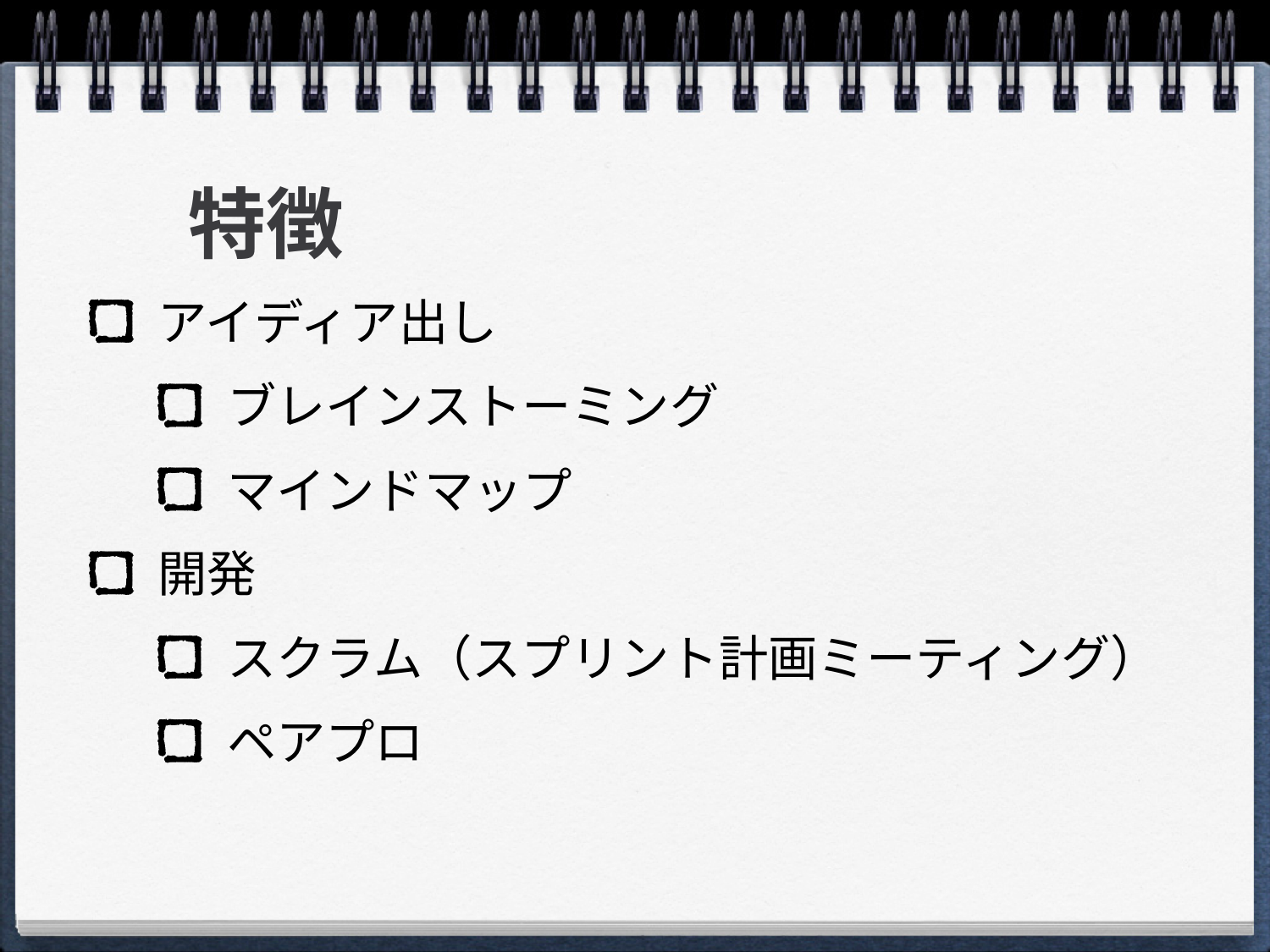

# 特徴
アイディア出し
ブレインストーミング
マインドマップ
開発
スクラム（スプリント計画ミーティング）
ペアプロ